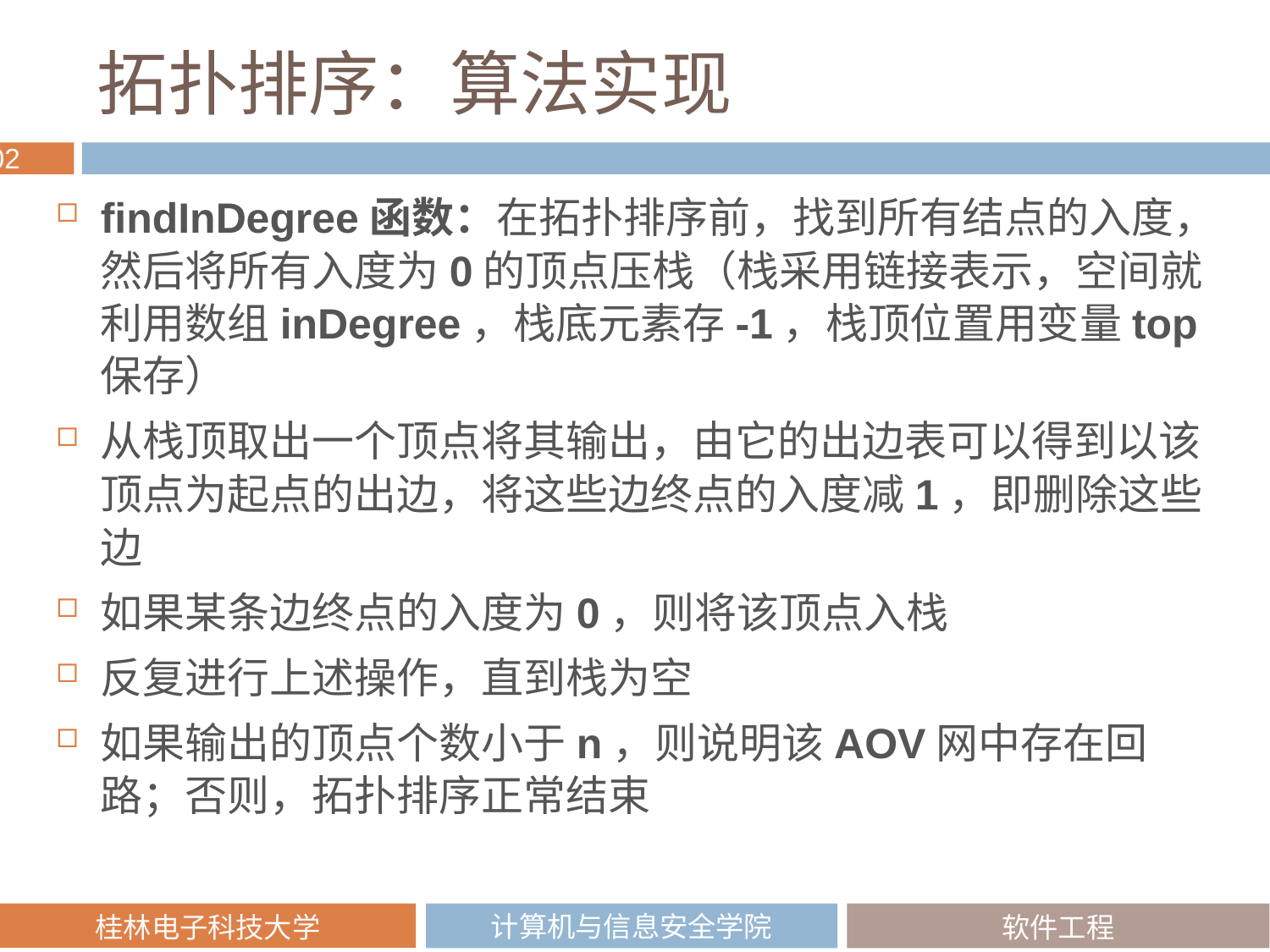

# 拓扑排序：算法实现
findInDegree函数：在拓扑排序前，找到所有结点的入度，然后将所有入度为0的顶点压栈（栈采用链接表示，空间就利用数组inDegree，栈底元素存-1，栈顶位置用变量top保存）
从栈顶取出一个顶点将其输出，由它的出边表可以得到以该顶点为起点的出边，将这些边终点的入度减1，即删除这些边
如果某条边终点的入度为0，则将该顶点入栈
反复进行上述操作，直到栈为空
如果输出的顶点个数小于n，则说明该AOV网中存在回路；否则，拓扑排序正常结束